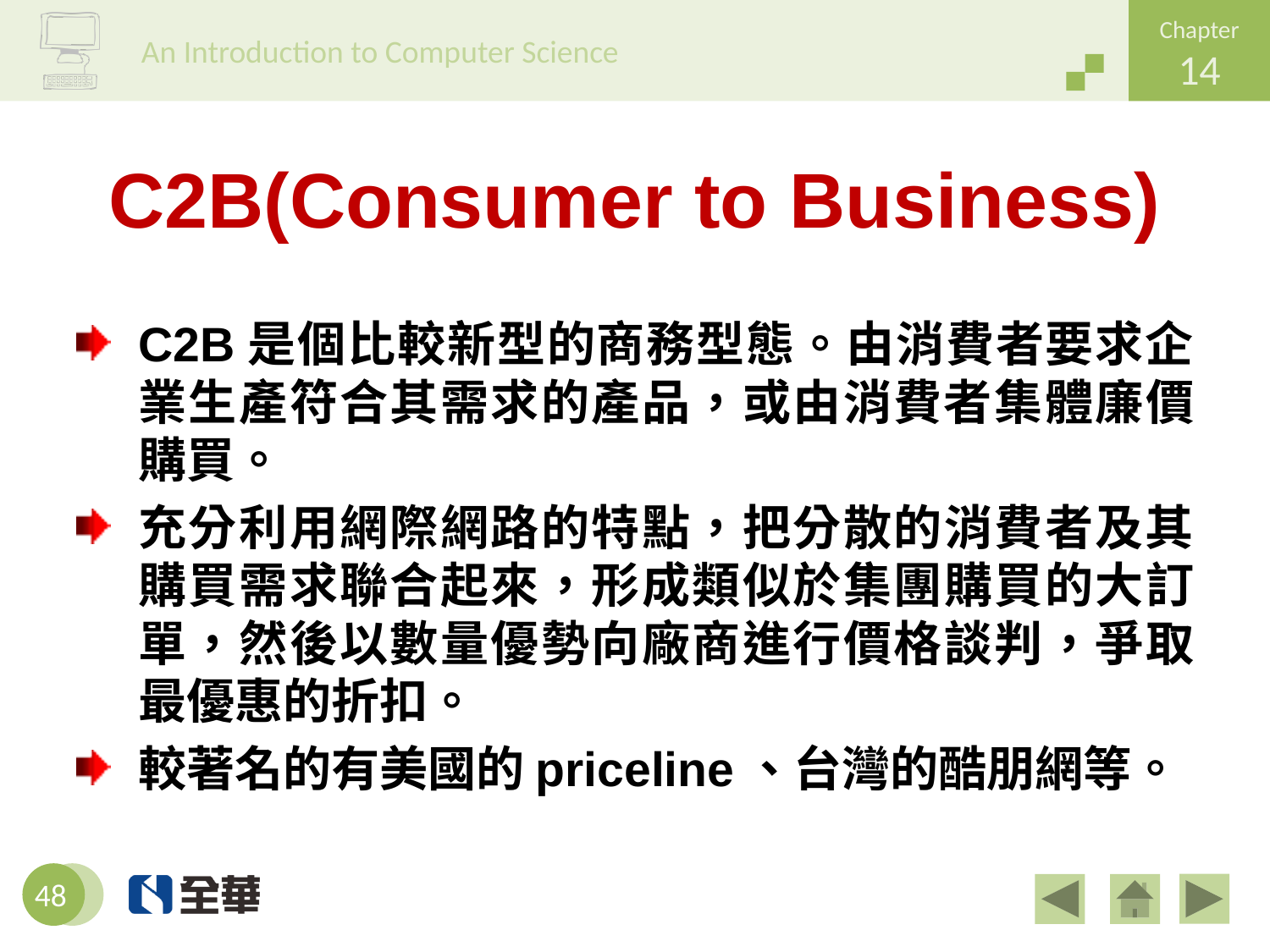

# C2B(Consumer to Business)
C2B是個比較新型的商務型態。由消費者要求企業生產符合其需求的產品，或由消費者集體廉價購買。
充分利用網際網路的特點，把分散的消費者及其購買需求聯合起來，形成類似於集團購買的大訂單，然後以數量優勢向廠商進行價格談判，爭取最優惠的折扣。
較著名的有美國的priceline、台灣的酷朋網等。